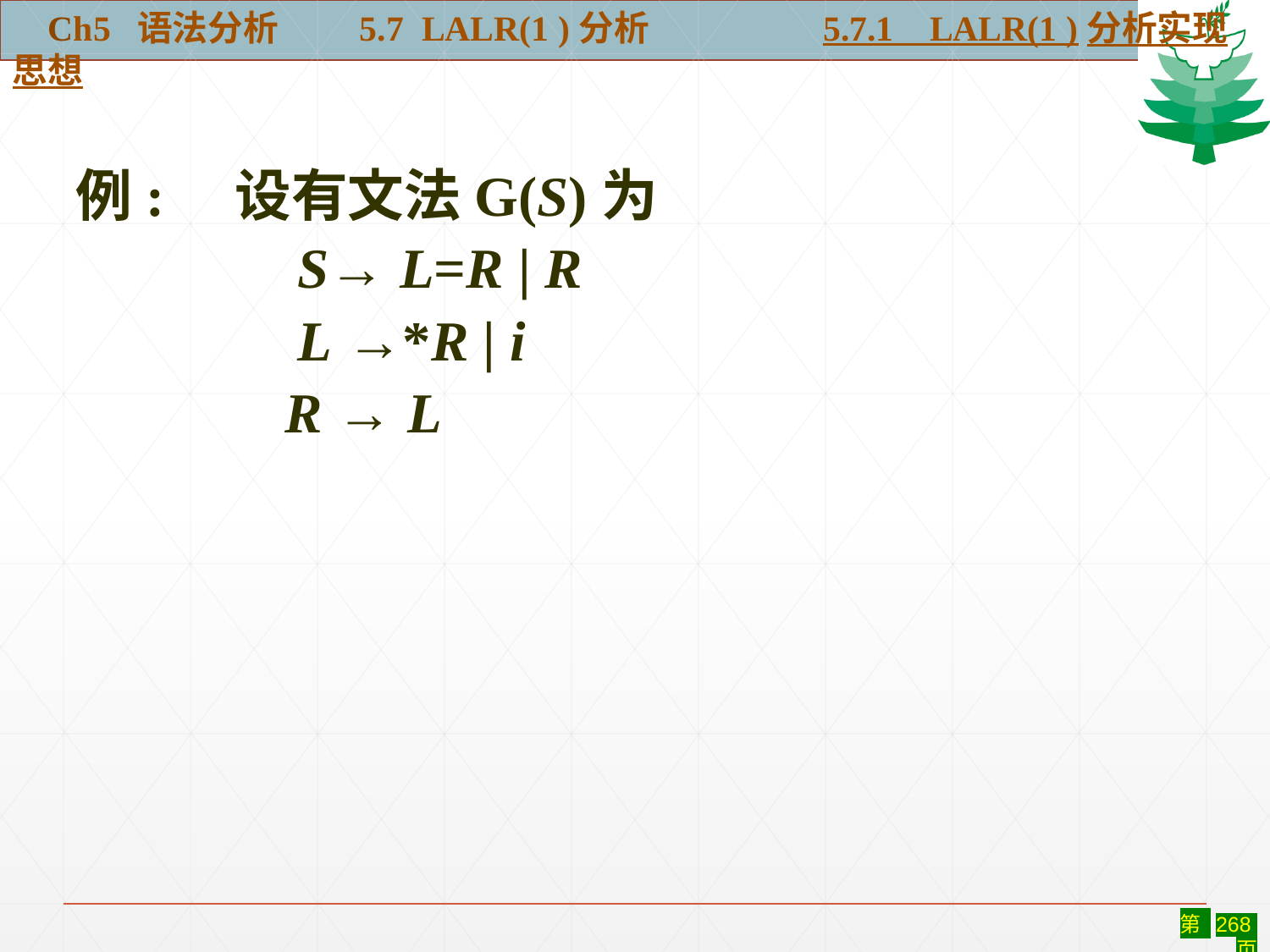

Ch5  语法分析         5.7  LALR(1 )分析	     5.7.1    LALR(1 )分析实现思想
例:    设有文法G(S)为
　　　   S→ L=R | R
　　　   L →*R | i
　　　  R → L